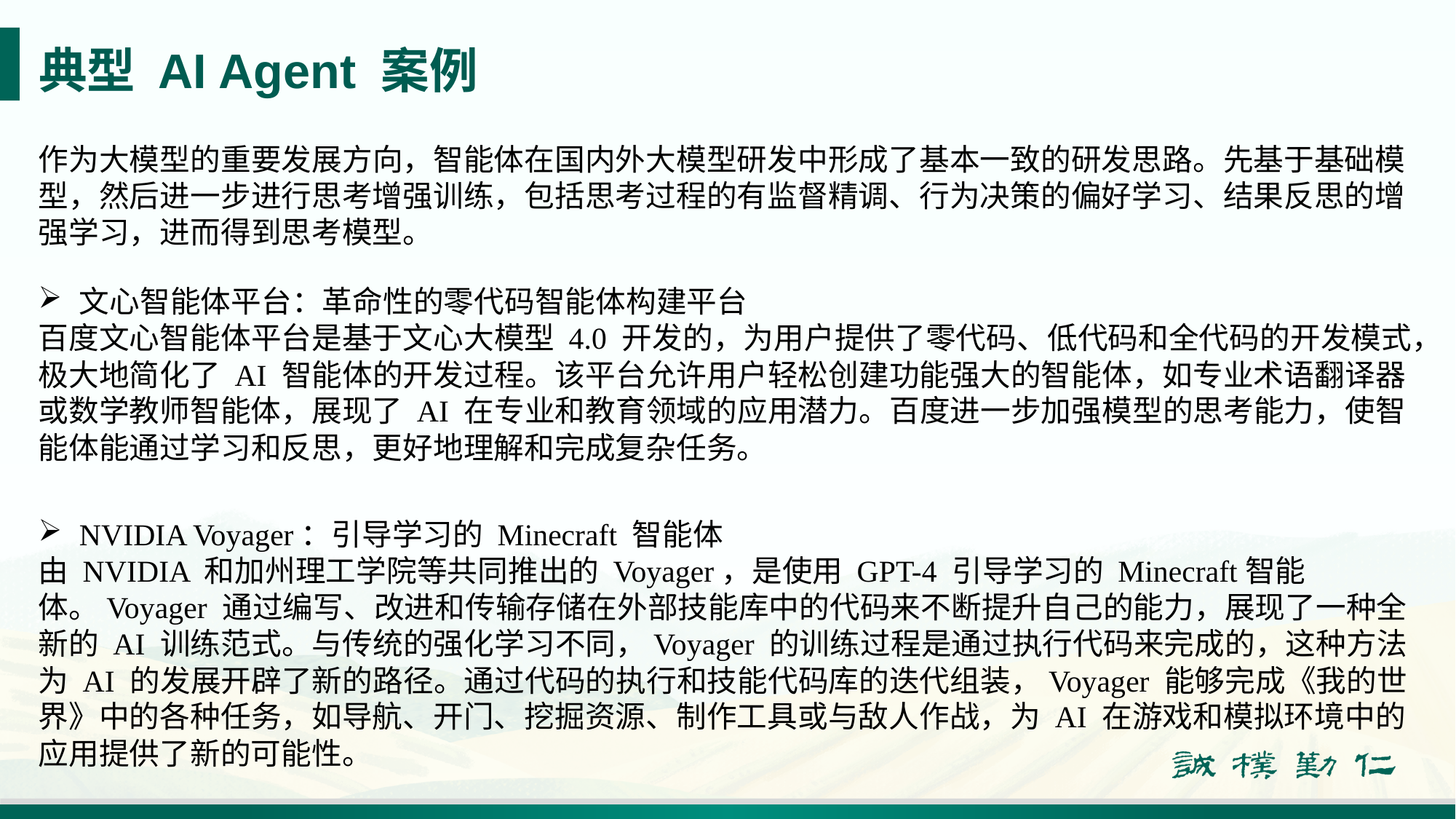

# 典型 AI Agent 案例
作为大模型的重要发展方向，智能体在国内外大模型研发中形成了基本一致的研发思路。先基于基础模型，然后进一步进行思考增强训练，包括思考过程的有监督精调、行为决策的偏好学习、结果反思的增强学习，进而得到思考模型。
文心智能体平台：革命性的零代码智能体构建平台
百度文心智能体平台是基于文心大模型 4.0 开发的，为用户提供了零代码、低代码和全代码的开发模式，极大地简化了 AI 智能体的开发过程。该平台允许用户轻松创建功能强大的智能体，如专业术语翻译器或数学教师智能体，展现了 AI 在专业和教育领域的应用潜力。百度进一步加强模型的思考能力，使智能体能通过学习和反思，更好地理解和完成复杂任务。
NVIDIA Voyager：引导学习的 Minecraft 智能体
由 NVIDIA 和加州理工学院等共同推出的 Voyager，是使用 GPT-4 引导学习的 Minecraft智能体。Voyager 通过编写、改进和传输存储在外部技能库中的代码来不断提升自己的能力，展现了一种全新的 AI 训练范式。与传统的强化学习不同，Voyager 的训练过程是通过执行代码来完成的，这种方法为 AI 的发展开辟了新的路径。通过代码的执行和技能代码库的迭代组装，Voyager 能够完成《我的世界》中的各种任务，如导航、开门、挖掘资源、制作工具或与敌人作战，为 AI 在游戏和模拟环境中的应用提供了新的可能性。